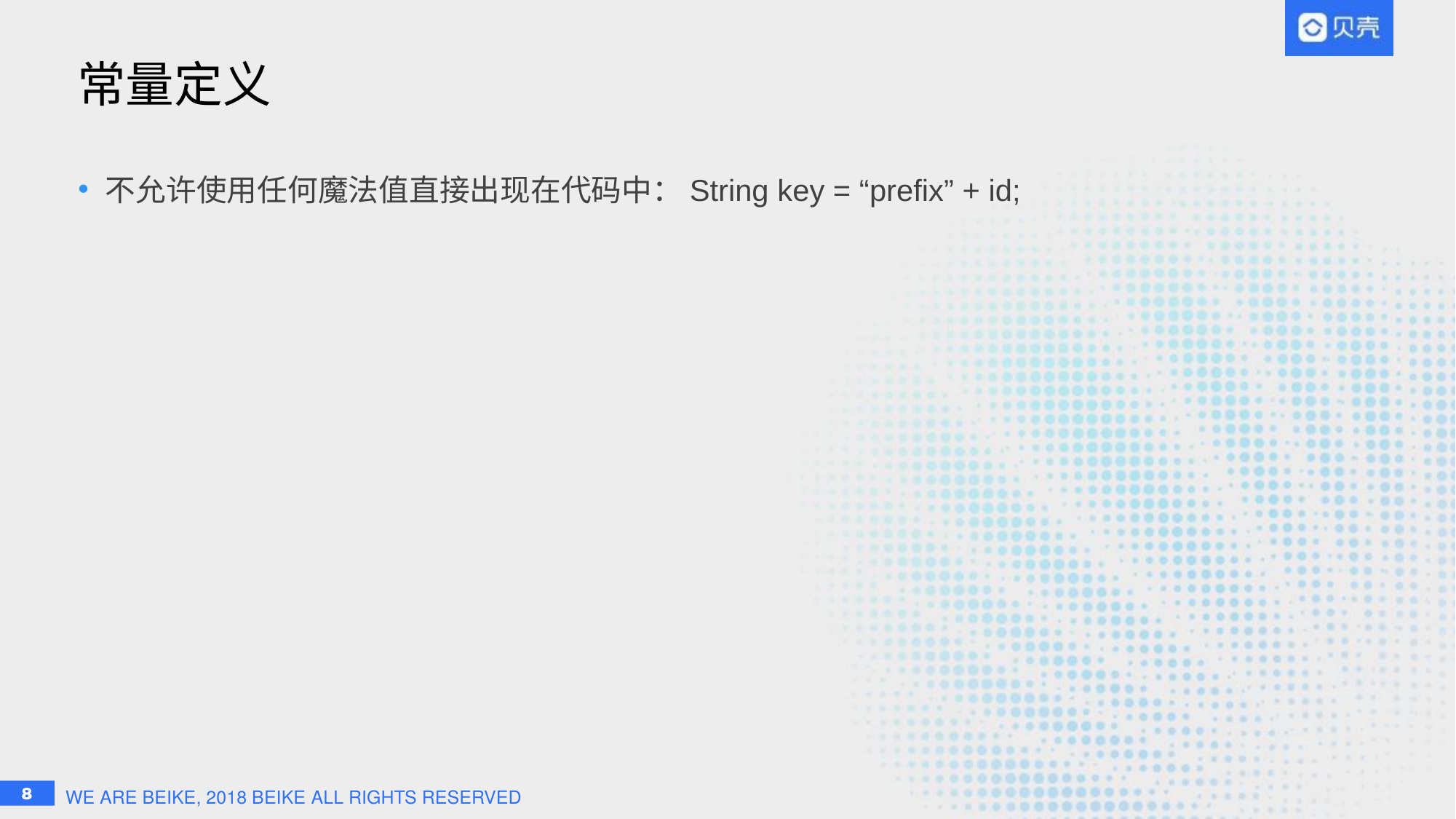

# 常量定义
不允许使用任何魔法值直接出现在代码中：String key = “prefix” + id;